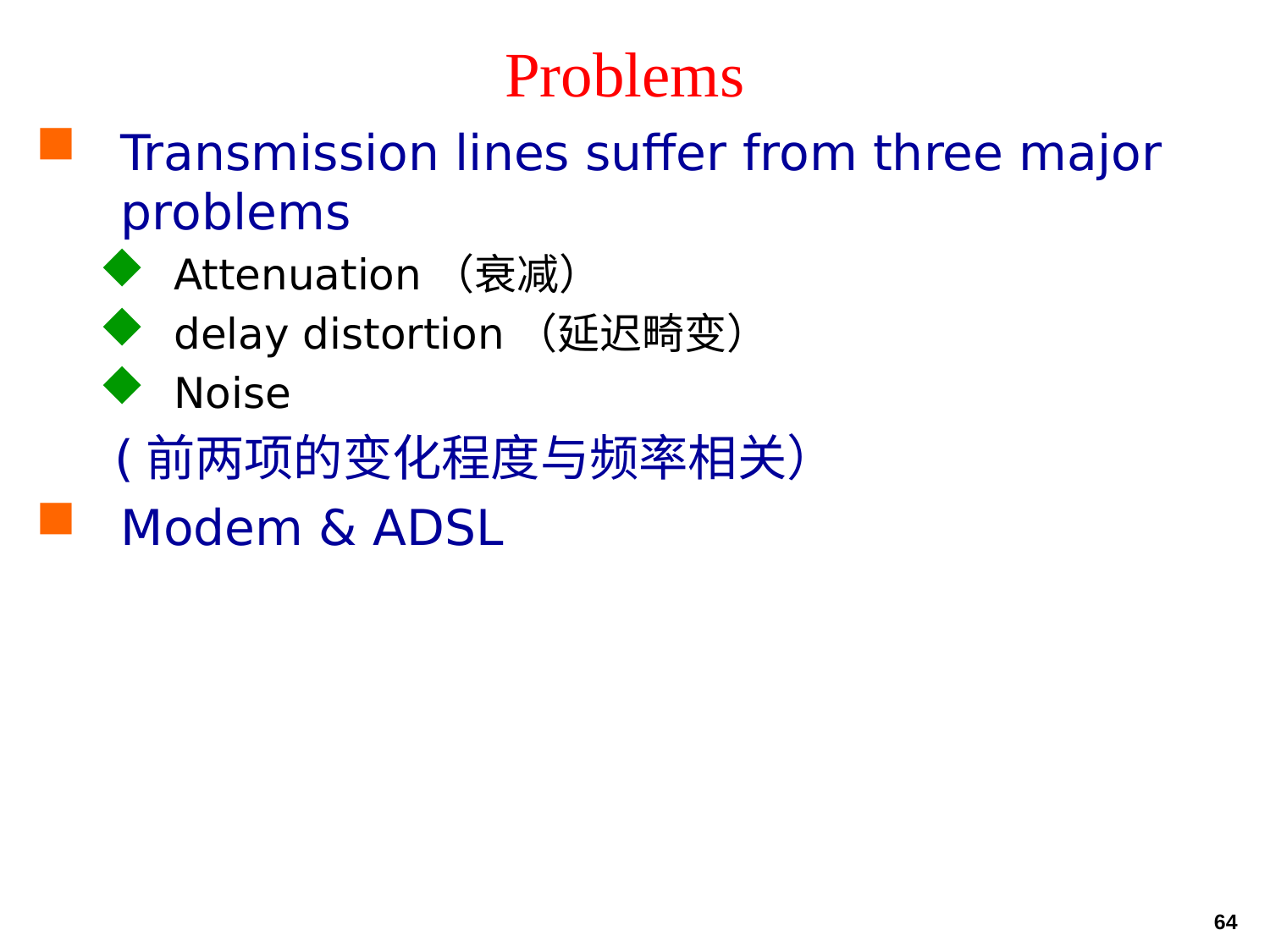

# Problems
Transmission lines suffer from three major problems
Attenuation（衰减）
delay distortion（延迟畸变）
Noise
     (前两项的变化程度与频率相关）
Modem & ADSL